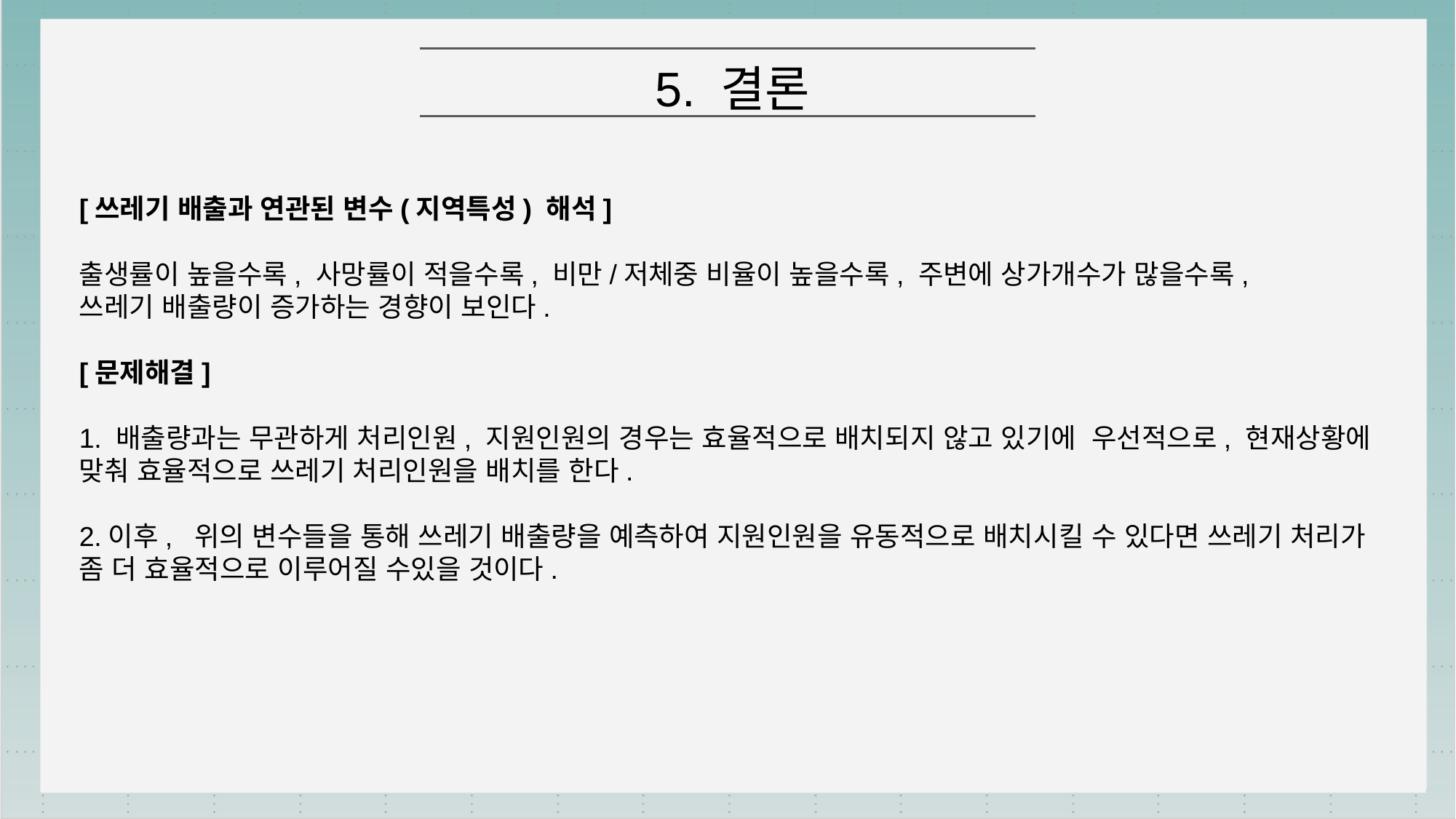

5. 결론
[쓰레기 배출과 연관된 변수(지역특성) 해석]

출생률이 높을수록, 사망률이 적을수록, 비만/저체중 비율이 높을수록, 주변에 상가개수가 많을수록,
쓰레기 배출량이 증가하는 경향이 보인다.

[문제해결]

1. 배출량과는 무관하게 처리인원, 지원인원의 경우는 효율적으로 배치되지 않고 있기에  우선적으로, 현재상황에 맞춰 효율적으로 쓰레기 처리인원을 배치를 한다.

2.이후,  위의 변수들을 통해 쓰레기 배출량을 예측하여 지원인원을 유동적으로 배치시킬 수 있다면 쓰레기 처리가 좀 더 효율적으로 이루어질 수있을 것이다.